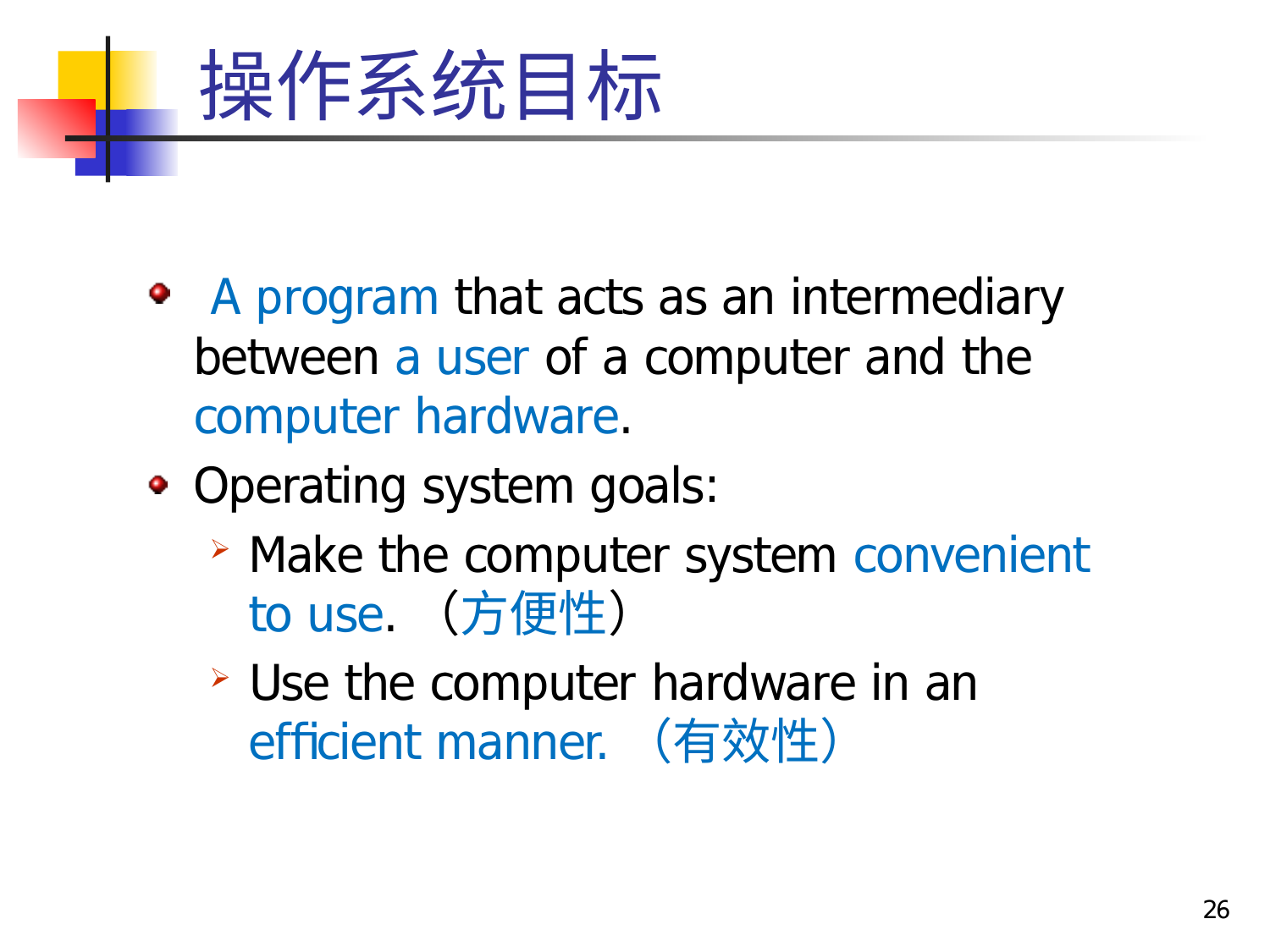

# 操作系统目标
 A program that acts as an intermediary between a user of a computer and the computer hardware.
Operating system goals:
Make the computer system convenient to use.（方便性）
Use the computer hardware in an efficient manner.（有效性）
26